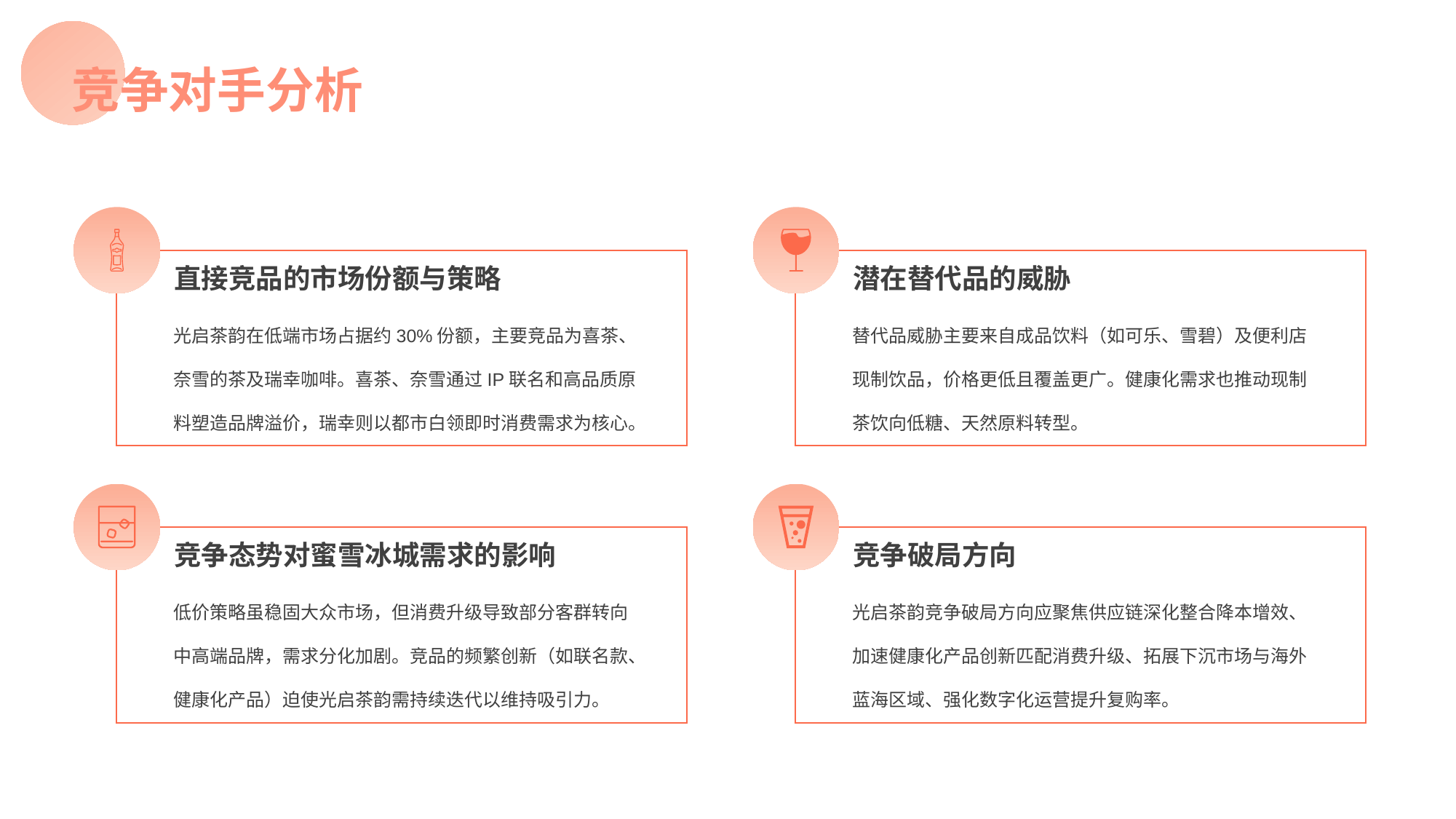

竞争对手分析

直接竞品的市场份额与策略
光启茶韵在低端市场占据约30%份额，主要竞品为喜茶、奈雪的茶及瑞幸咖啡。喜茶、奈雪通过IP联名和高品质原料塑造品牌溢价，瑞幸则以都市白领即时消费需求为核心。

潜在替代品的威胁
替代品威胁主要来自成品饮料（如可乐、雪碧）及便利店现制饮品，价格更低且覆盖更广。健康化需求也推动现制茶饮向低糖、天然原料转型。

竞争态势对蜜雪冰城需求的影响
低价策略虽稳固大众市场，但消费升级导致部分客群转向中高端品牌，需求分化加剧。竞品的频繁创新（如联名款、健康化产品）迫使光启茶韵需持续迭代以维持吸引力。

竞争破局方向
光启茶韵竞争破局方向应聚焦​​供应链深化整合降本增效​​、​​加速健康化产品创新匹配消费升级​​、​​拓展下沉市场与海外蓝海区域​​、​​强化数字化运营提升复购率​​。